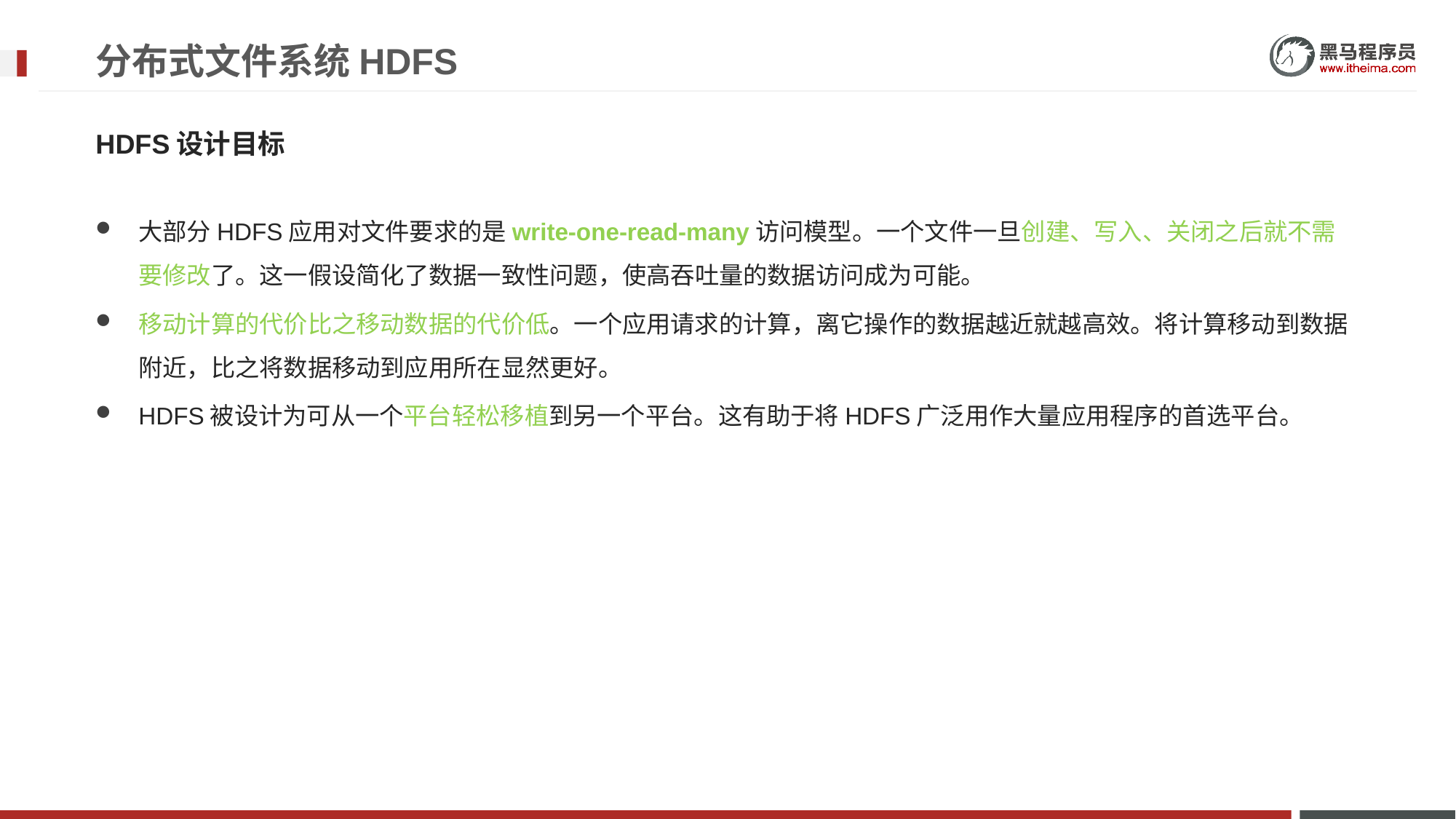

# 分布式文件系统HDFS
HDFS设计目标
大部分HDFS应用对文件要求的是write-one-read-many访问模型。一个文件一旦创建、写入、关闭之后就不需要修改了。这一假设简化了数据一致性问题，使高吞吐量的数据访问成为可能。
移动计算的代价比之移动数据的代价低。一个应用请求的计算，离它操作的数据越近就越高效。将计算移动到数据附近，比之将数据移动到应用所在显然更好。
HDFS被设计为可从一个平台轻松移植到另一个平台。这有助于将HDFS广泛用作大量应用程序的首选平台。